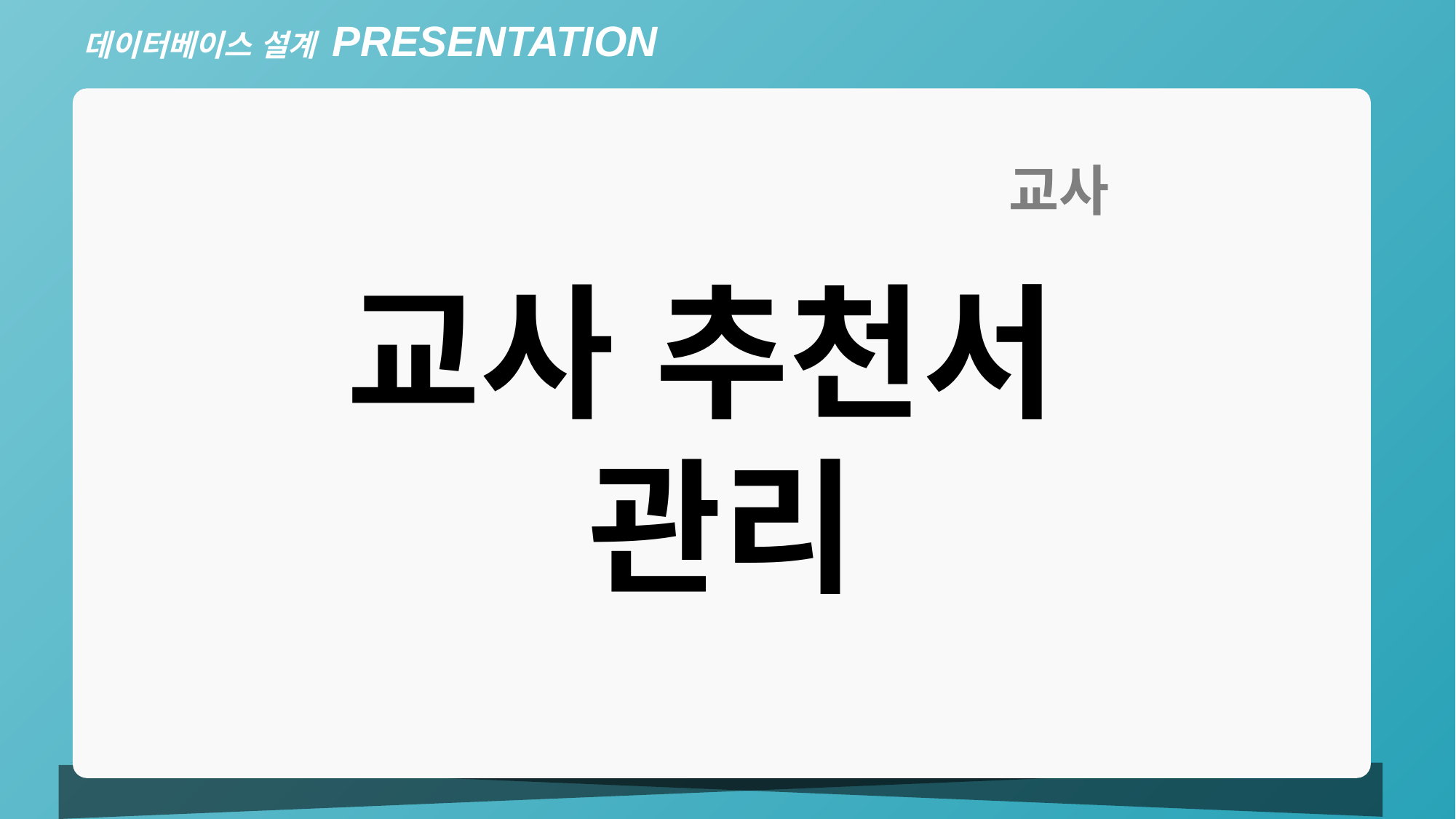

데이터베이스 설계 PRESENTATION

교사
교사 추천서
관리